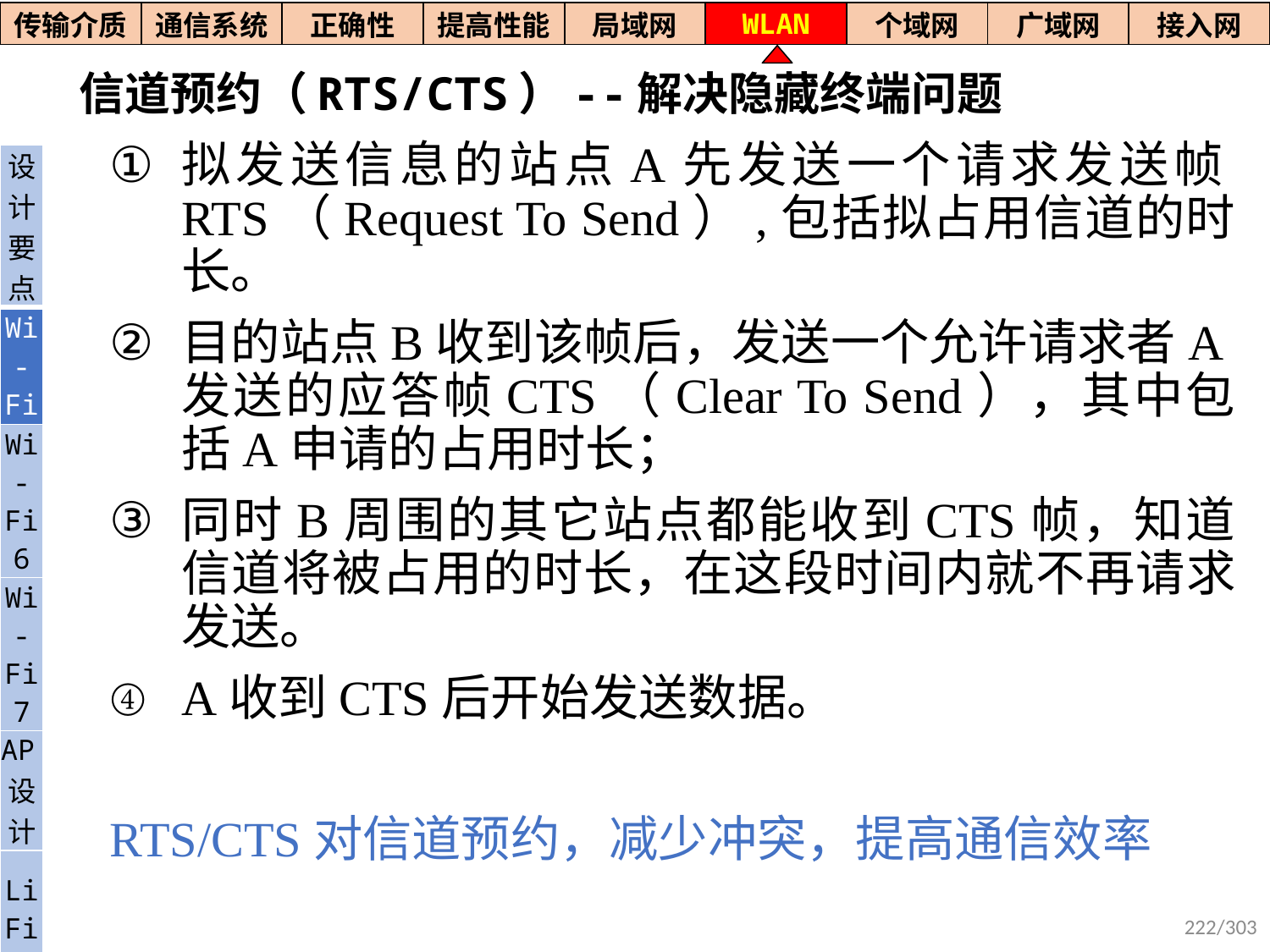

| 传输介质 | 通信系统 | 正确性 | 提高性能 | 局域网 | WLAN | 个域网 | 广域网 | 接入网 |
| --- | --- | --- | --- | --- | --- | --- | --- | --- |

# 信道预约（RTS/CTS）--解决隐藏终端问题
拟发送信息的站点A先发送一个请求发送帧RTS（Request To Send）,包括拟占用信道的时长。
目的站点B收到该帧后，发送一个允许请求者A发送的应答帧CTS（Clear To Send），其中包括A申请的占用时长；
同时B周围的其它站点都能收到CTS帧，知道信道将被占用的时长，在这段时间内就不再请求发送。
A收到CTS后开始发送数据。

RTS/CTS对信道预约，减少冲突，提高通信效率

| 设计要点 |
| --- |
| Wi- Fi |
| Wi-Fi6 |
| Wi-Fi7 |
| AP设计 |
| Li Fi |
222/303